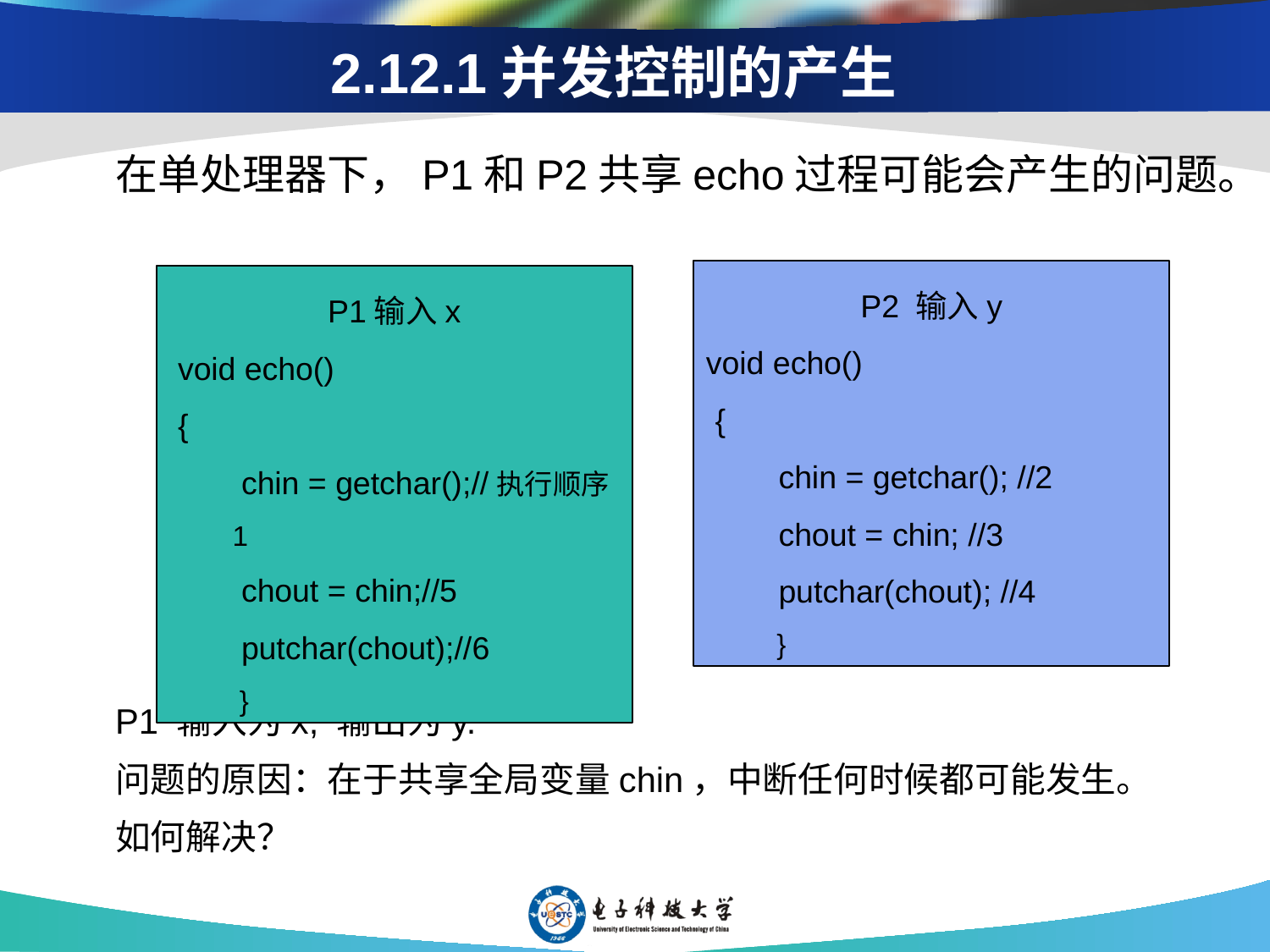

# 2.12.1并发控制的产生
在单处理器下，P1和P2共享echo过程可能会产生的问题。

P1 输入为x, 输出为y.
问题的原因：在于共享全局变量chin，中断任何时候都可能发生。
如何解决？
P2 输入y
void echo()
 {
 chin = getchar(); //2
 chout = chin; //3
 putchar(chout); //4
 }
P1输入x
 void echo()
 {
 chin = getchar();//执行顺序1
 chout = chin;//5
 putchar(chout);//6
 }